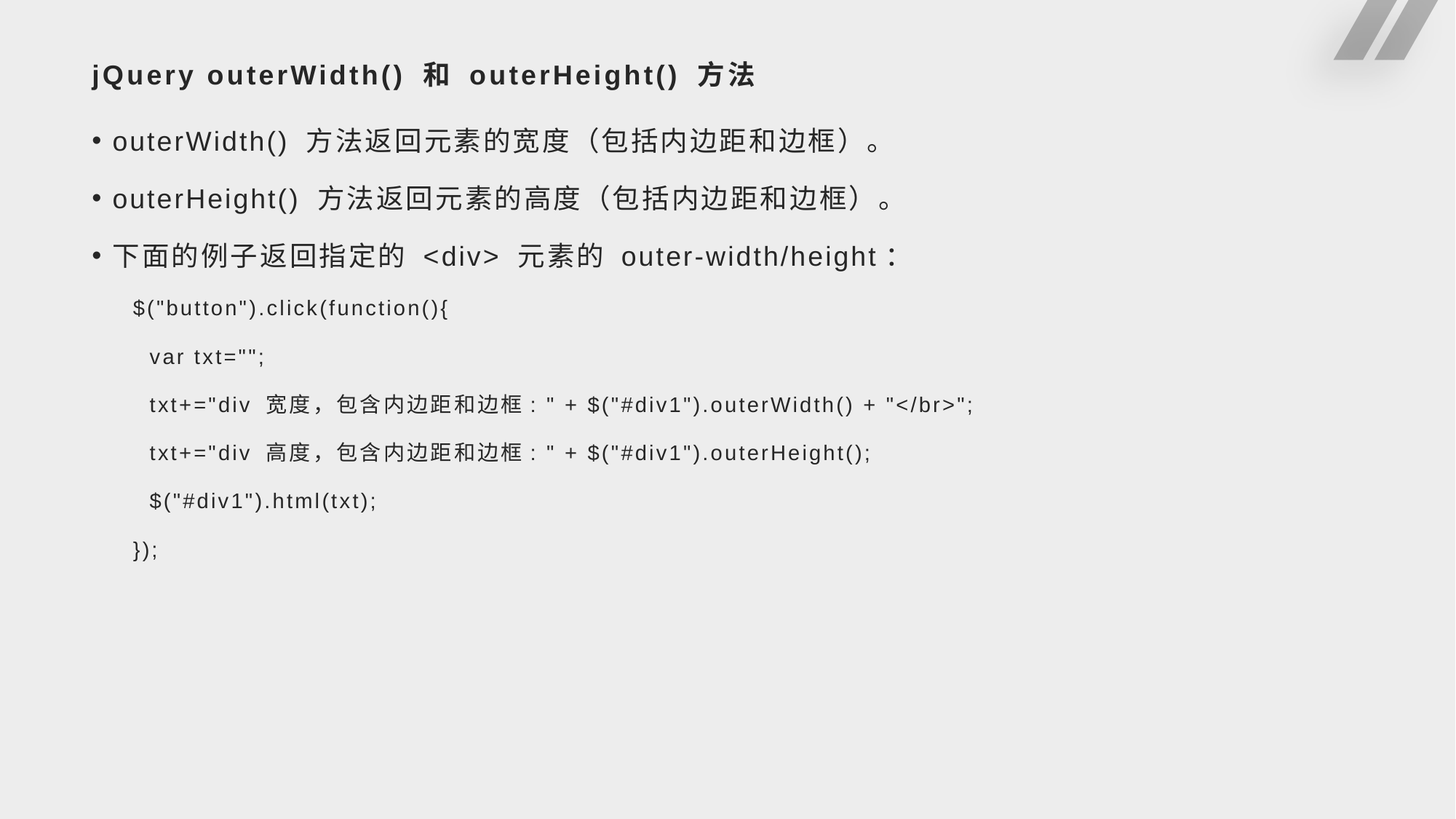

# jQuery outerWidth() 和 outerHeight() 方法
outerWidth() 方法返回元素的宽度（包括内边距和边框）。
outerHeight() 方法返回元素的高度（包括内边距和边框）。
下面的例子返回指定的 <div> 元素的 outer-width/height：
$("button").click(function(){
  var txt="";
  txt+="div 宽度，包含内边距和边框: " + $("#div1").outerWidth() + "</br>";
  txt+="div 高度，包含内边距和边框: " + $("#div1").outerHeight();
  $("#div1").html(txt);
});